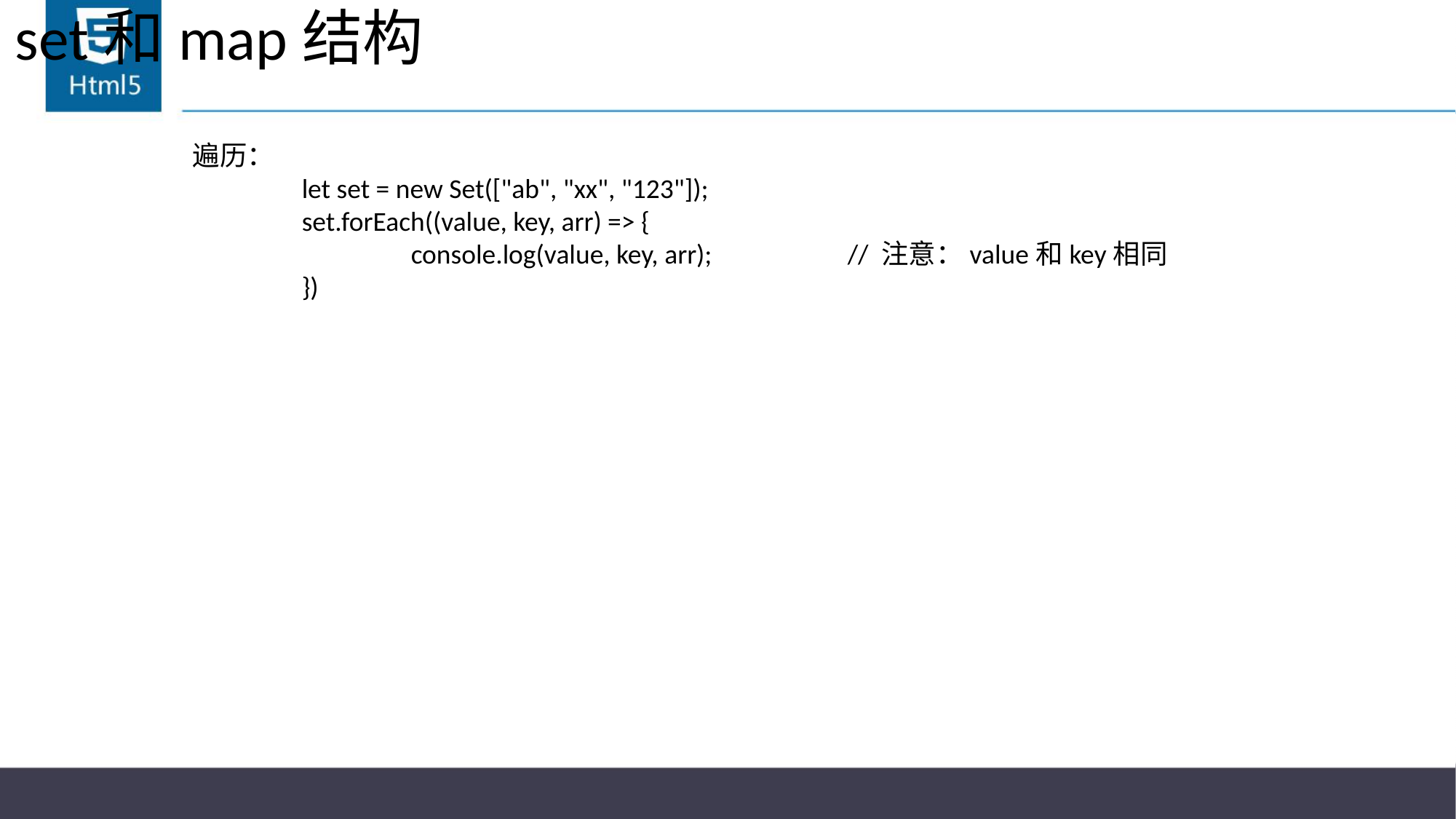

# set和map结构
遍历：
	let set = new Set(["ab", "xx", "123"]);
	set.forEach((value, key, arr) => {
		console.log(value, key, arr); 		// 注意：value和key相同
	})